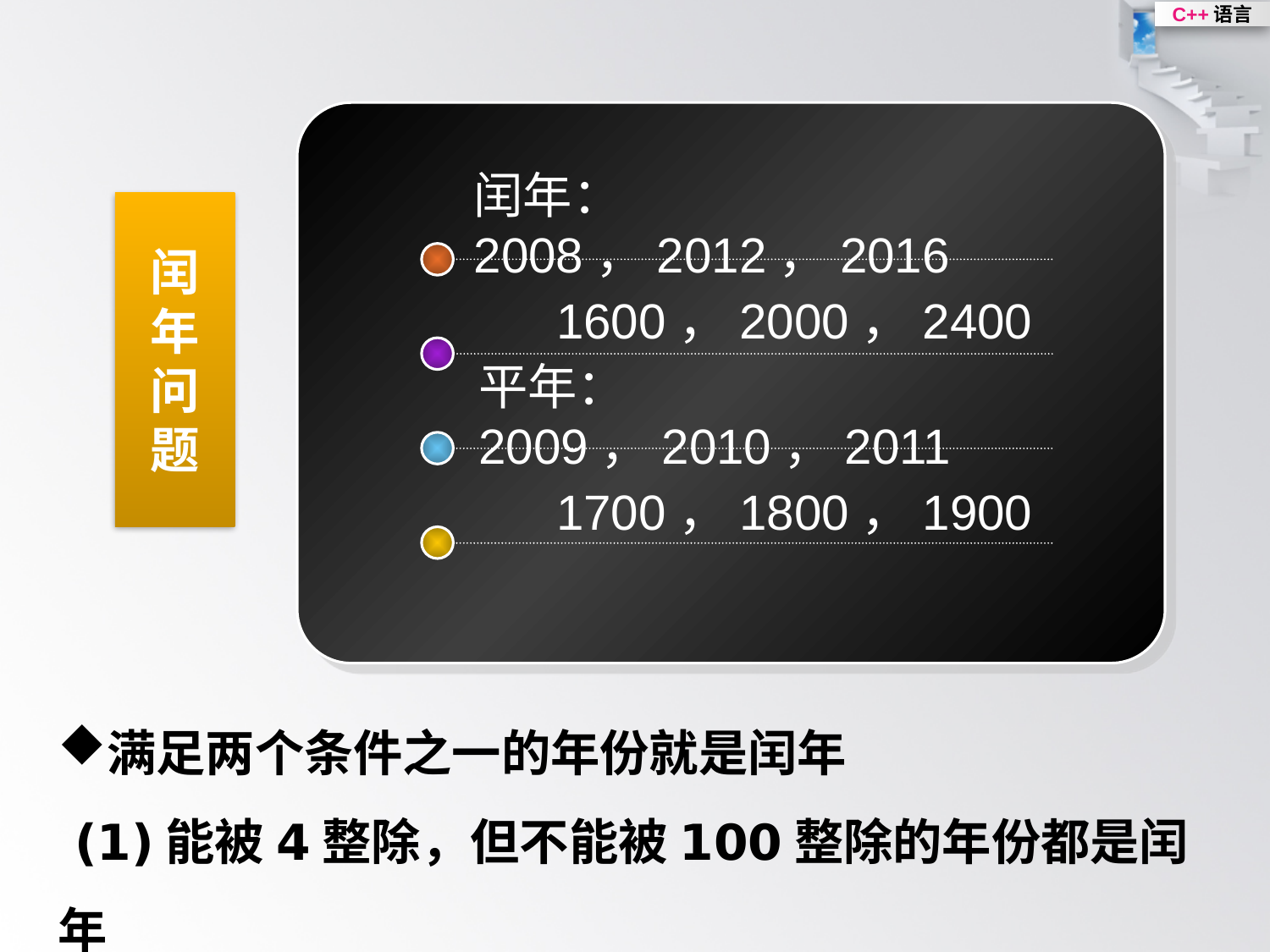

闰年：2008，2012，2016

      1600，2000，2400

平年：2009，2010，2011

      1700，1800，1900

# 闰年问题
满足两个条件之一的年份就是闰年
 (1)能被4整除，但不能被100整除的年份都是闰年
 (2)能被400整除的年份是闰年